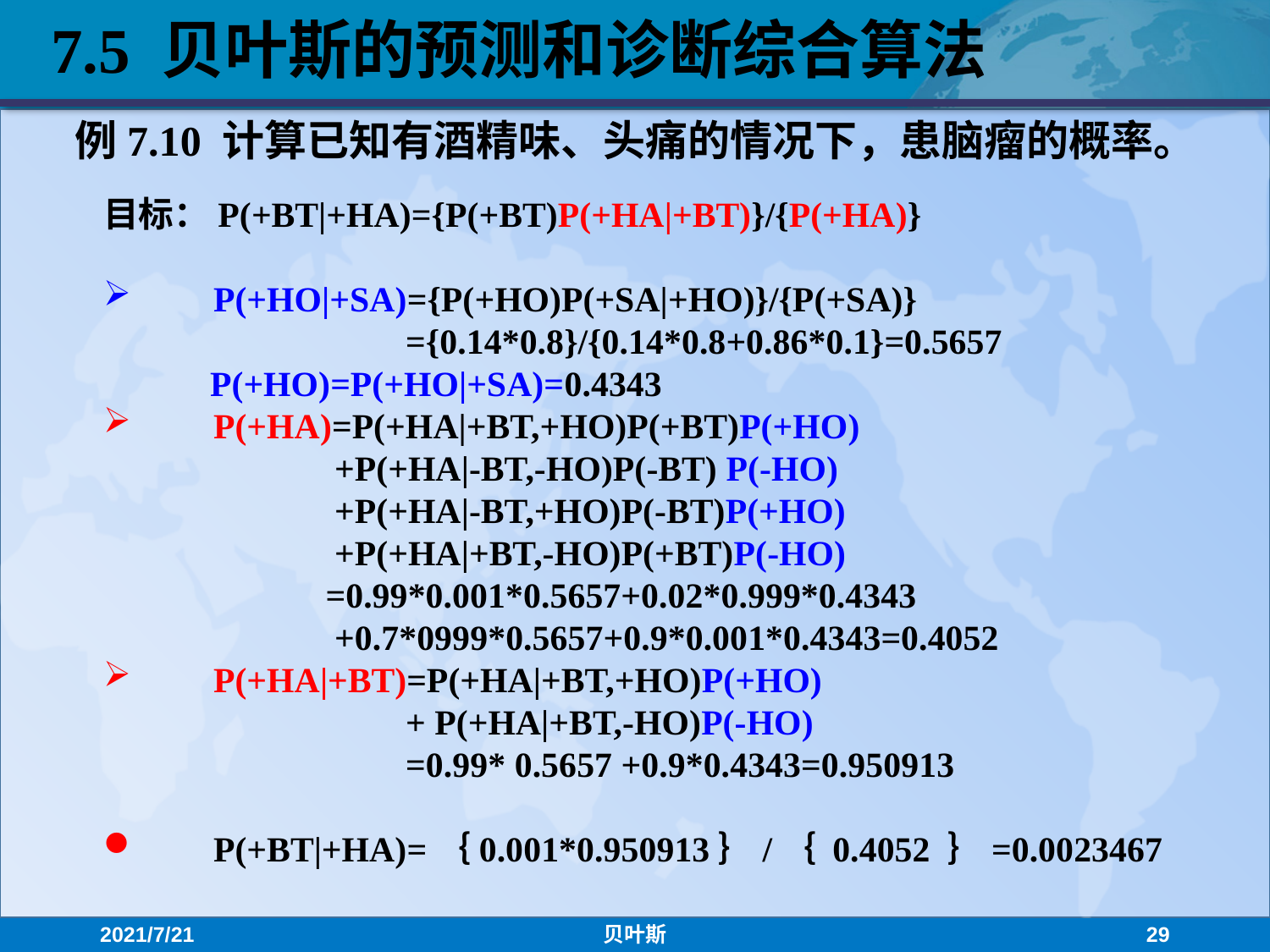

7.5 贝叶斯的预测和诊断综合算法
例7.10 计算已知有酒精味、头痛的情况下，患脑瘤的概率。
目标：P(+BT|+HA)={P(+BT)P(+HA|+BT)}/{P(+HA)}

       P(+HO|+SA)={P(+HO)P(+SA|+HO)}/{P(+SA)}
                                  ={0.14*0.8}/{0.14*0.8+0.86*0.1}=0.5657
            P(+HO)=P(+HO|+SA)=0.4343
       P(+HA)=P(+HA|+BT,+HO)P(+BT)P(+HO)
                          +P(+HA|-BT,-HO)P(-BT) P(-HO)
                          +P(+HA|-BT,+HO)P(-BT)P(+HO)
                          +P(+HA|+BT,-HO)P(+BT)P(-HO)
                         =0.99*0.001*0.5657+0.02*0.999*0.4343
                          +0.7*0999*0.5657+0.9*0.001*0.4343=0.4052
       P(+HA|+BT)=P(+HA|+BT,+HO)P(+HO)
                                  + P(+HA|+BT,-HO)P(-HO)
                                  =0.99* 0.5657 +0.9*0.4343=0.950913

       P(+BT|+HA)=｛0.001*0.950913｝/｛ 0.4052 ｝=0.0023467

2021/7/21
贝叶斯
29